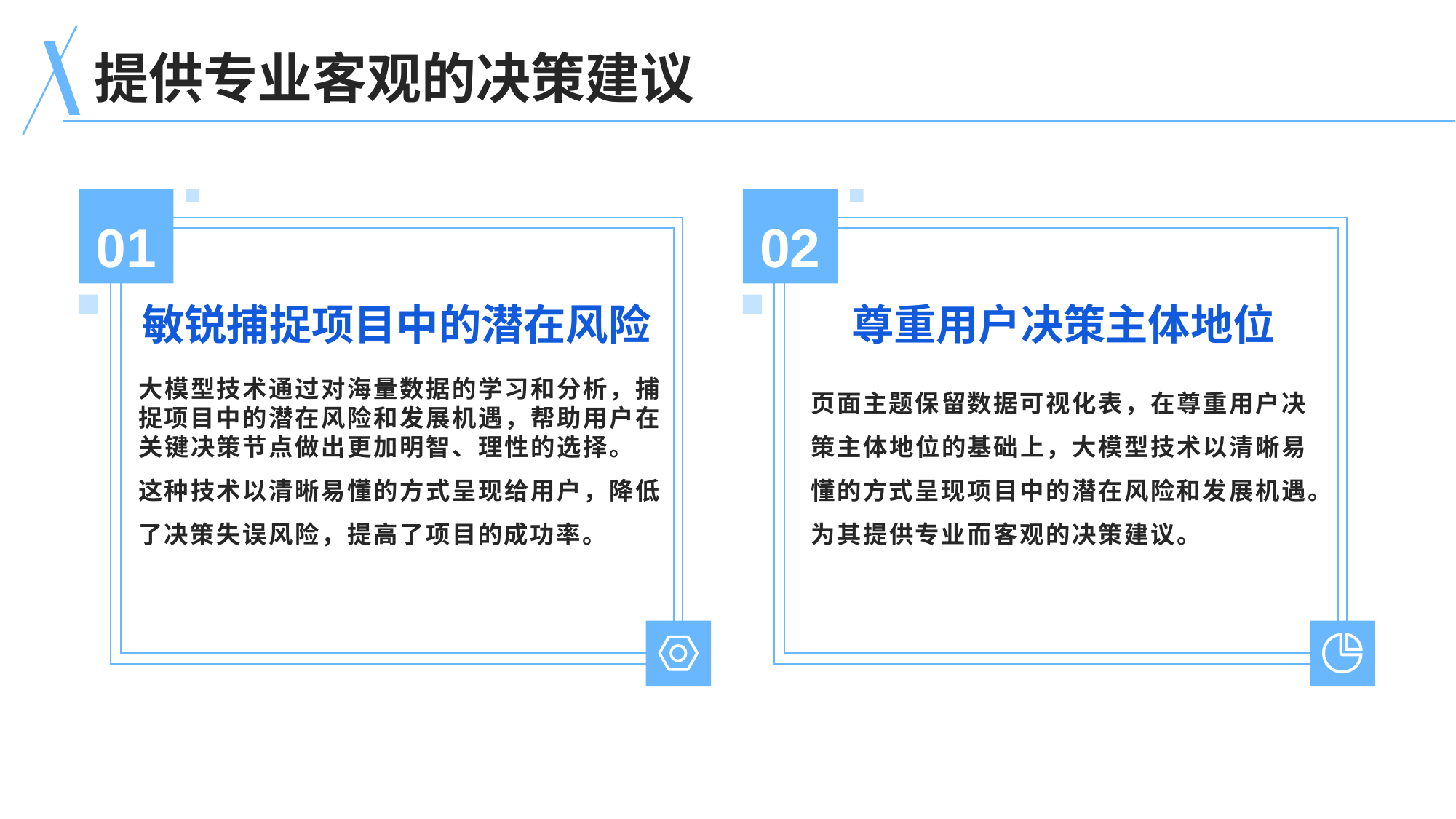

提供专业客观的决策建议

01
02

敏锐捕捉项目中的潜在风险
尊重用户决策主体地位

大模型技术通过对海量数据的学习和分析，捕捉项目中的潜在风险和发展机遇，帮助用户在关键决策节点做出更加明智、理性的选择。
这种技术以清晰易懂的方式呈现给用户，降低了决策失误风险，提高了项目的成功率。
页面主题保留数据可视化表，在尊重用户决策主体地位的基础上，大模型技术以清晰易懂的方式呈现项目中的潜在风险和发展机遇。为其提供专业而客观的决策建议。